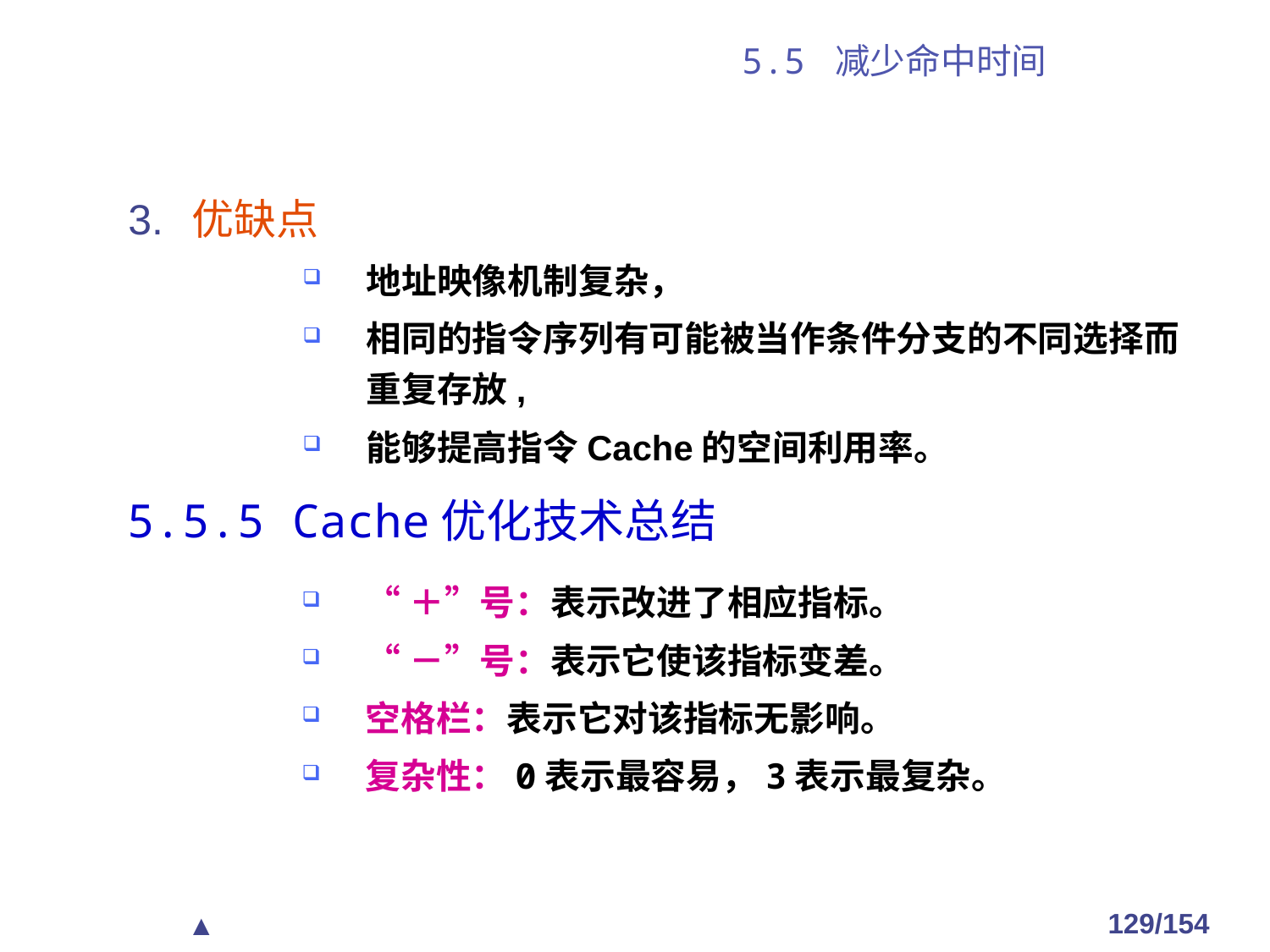

# 5.5 减少命中时间
优缺点
地址映像机制复杂，
相同的指令序列有可能被当作条件分支的不同选择而重复存放,
能够提高指令Cache的空间利用率。

5.5.5 Cache优化技术总结
“＋”号：表示改进了相应指标。
“－”号：表示它使该指标变差。
空格栏：表示它对该指标无影响。
复杂性：0表示最容易，3表示最复杂。